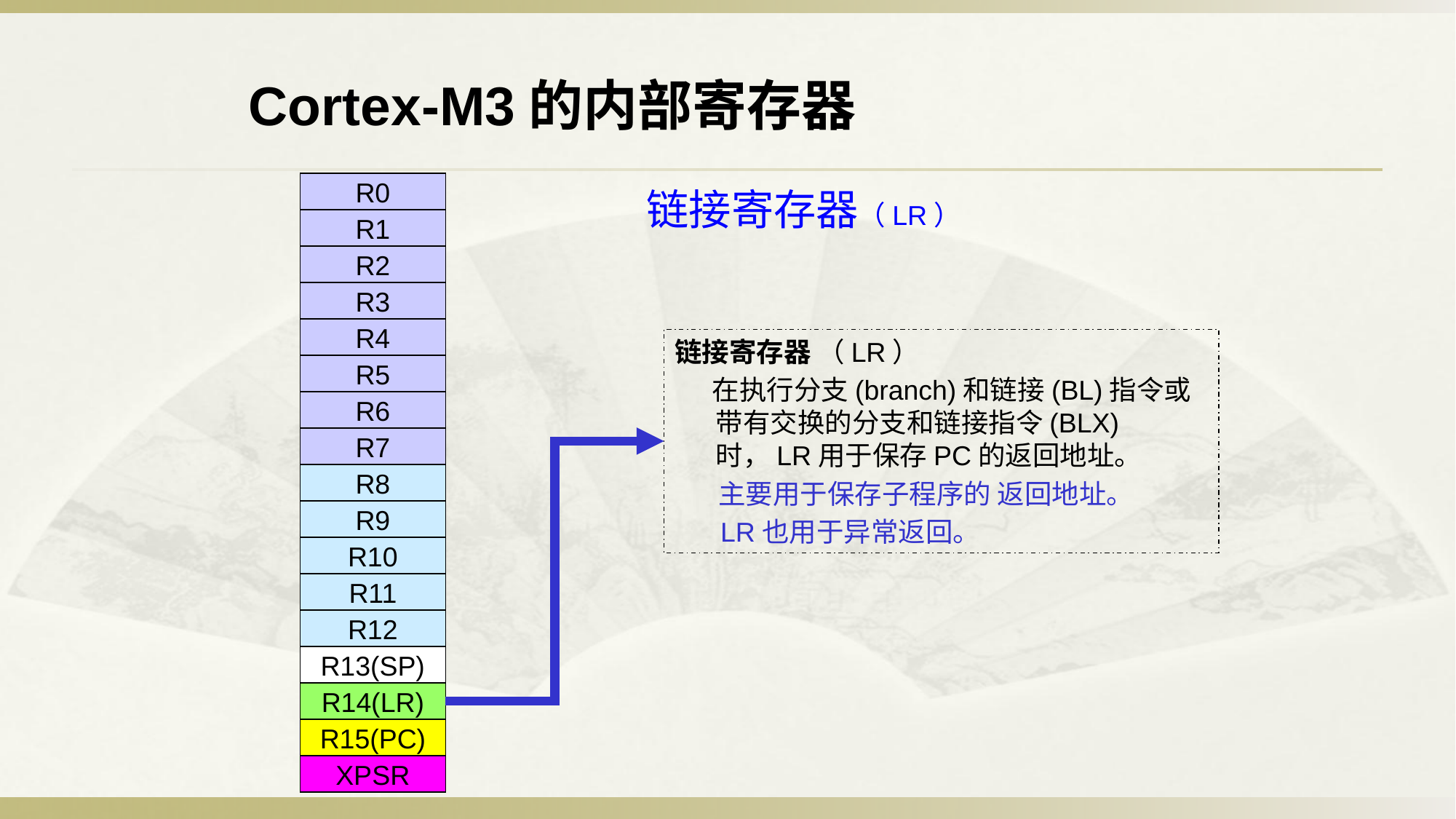

Cortex-M3的内部寄存器
R0
链接寄存器（LR）
R1
R2
R3
R4
链接寄存器 （LR）
     在执行分支(branch)和链接(BL)指令或带有交换的分支和链接指令(BLX)时，LR用于保存PC的返回地址。
      主要用于保存子程序的 返回地址。
      LR也用于异常返回。
R5
R6
R7
R8
R9
R10
R11
R12
R13(SP)
R14(LR)
R15(PC)
XPSR